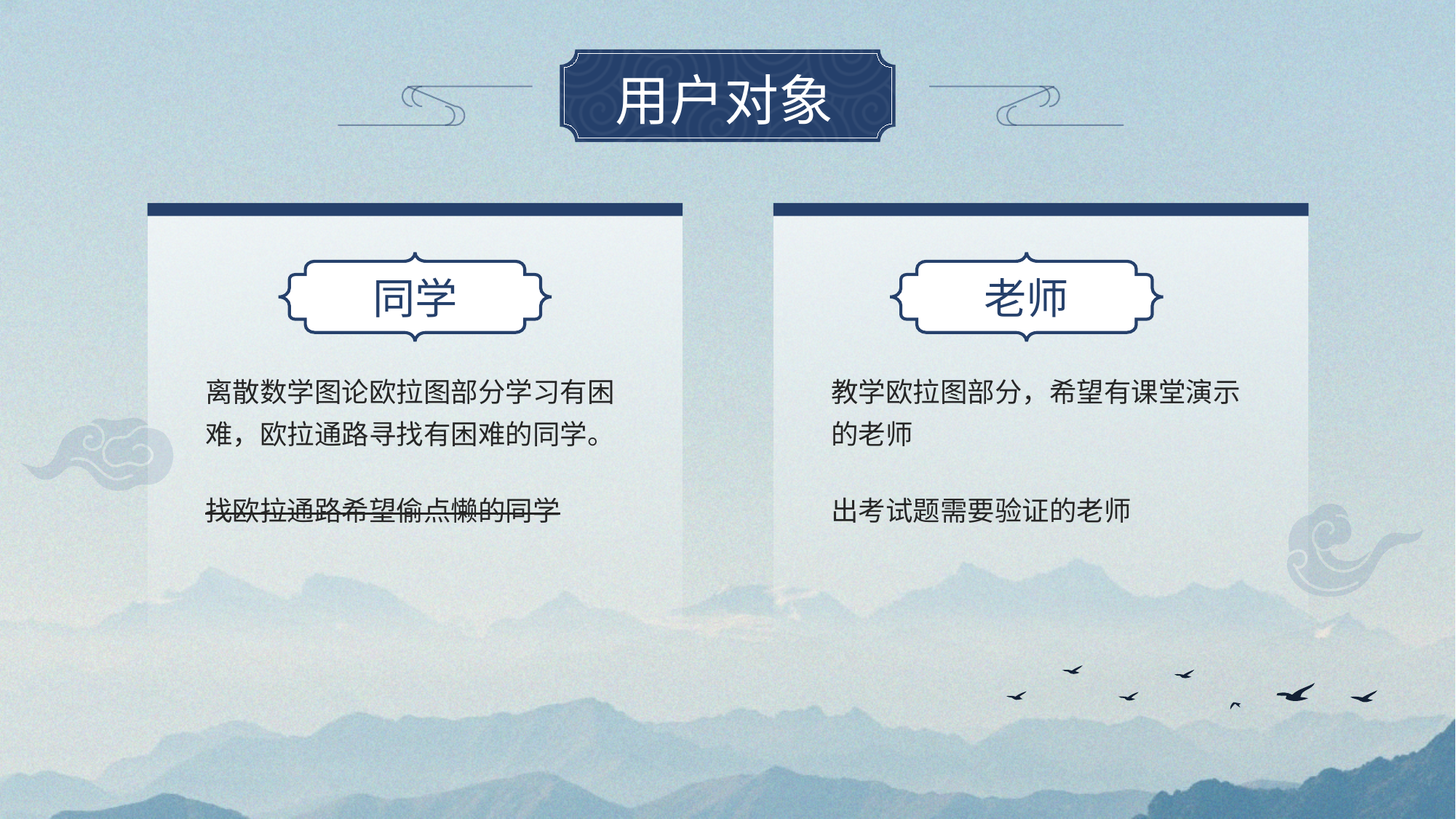

# 用户对象

同学
老师
离散数学图论欧拉图部分学习有困难，欧拉通路寻找有困难的同学。
教学欧拉图部分，希望有课堂演示的老师

找欧拉通路希望偷点懒的同学
出考试题需要验证的老师